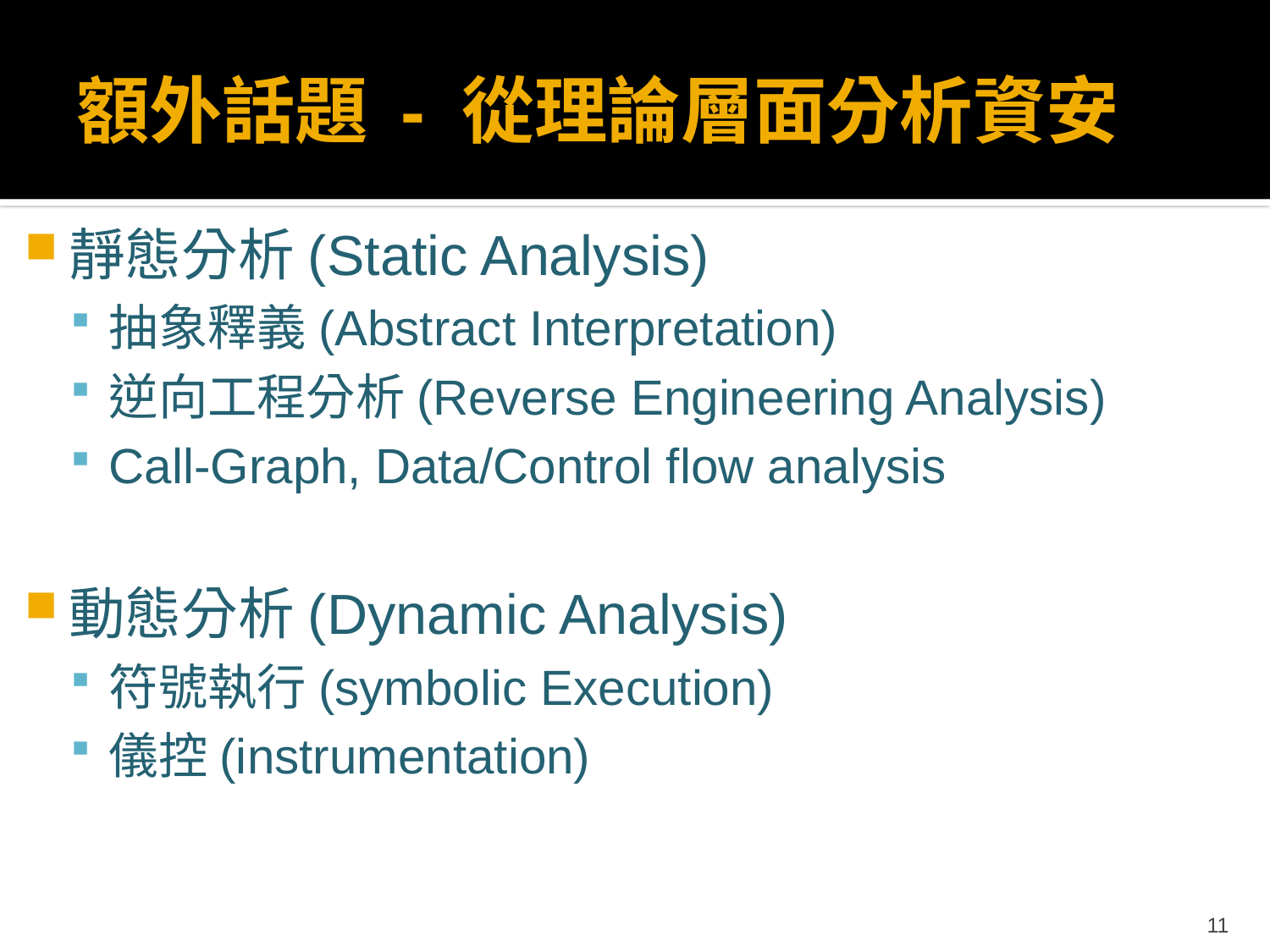

# 額外話題 - 從理論層面分析資安
靜態分析(Static Analysis)
抽象釋義(Abstract Interpretation)
逆向工程分析(Reverse Engineering Analysis)
Call-Graph, Data/Control flow analysis

動態分析(Dynamic Analysis)
符號執行(symbolic Execution)
儀控(instrumentation)
11